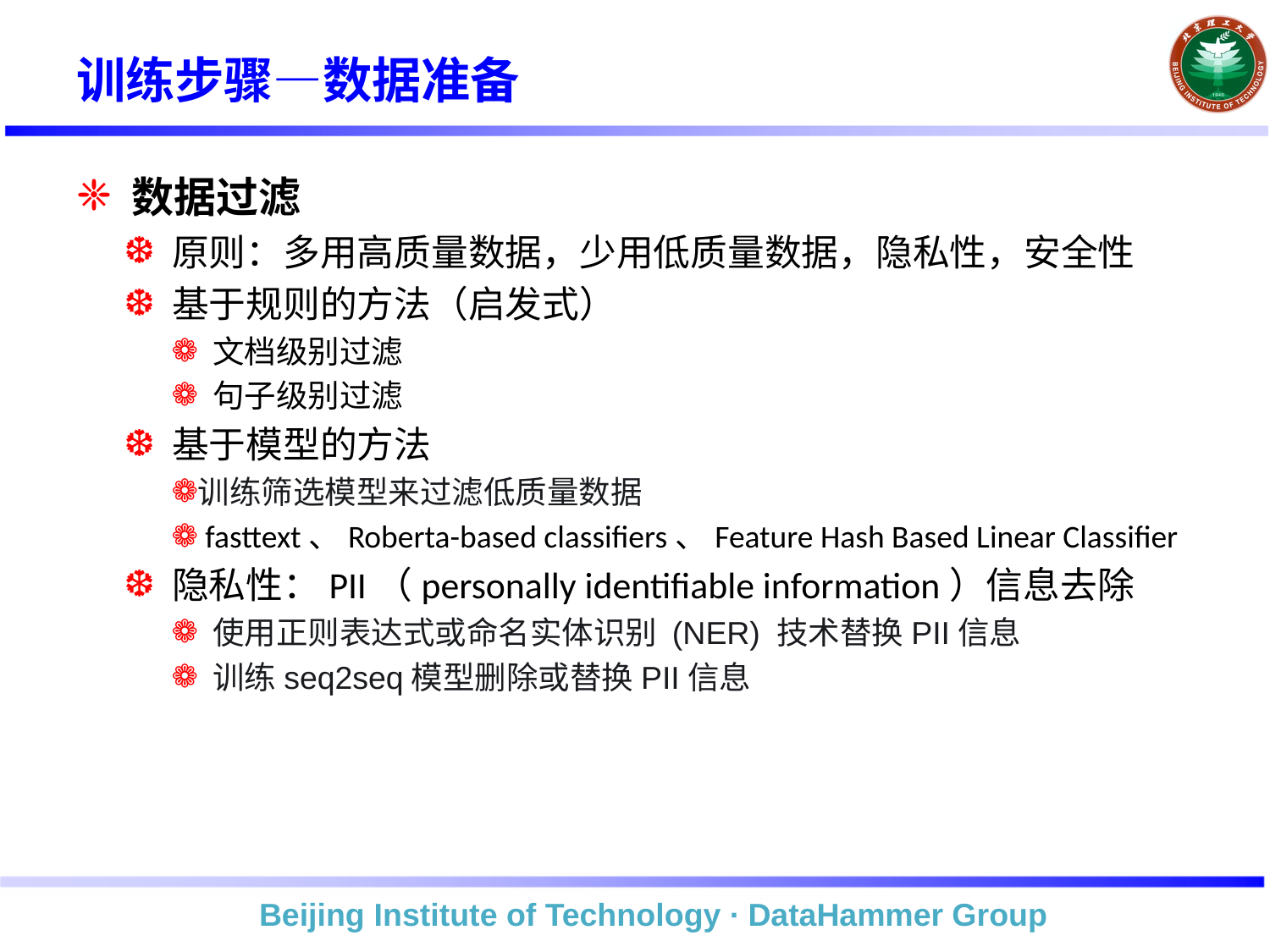

# 训练步骤—数据准备
 数据过滤
 原则：多用高质量数据，少用低质量数据，隐私性，安全性
 基于规则的方法（启发式）
 文档级别过滤
 句子级别过滤
 基于模型的方法
训练筛选模型来过滤低质量数据
 fasttext、Roberta-based classifiers、Feature Hash Based Linear Classifier
 隐私性：PII（personally identifiable information）信息去除
 使用正则表达式或命名实体识别 (NER) 技术替换PII信息
 训练seq2seq模型删除或替换PII信息